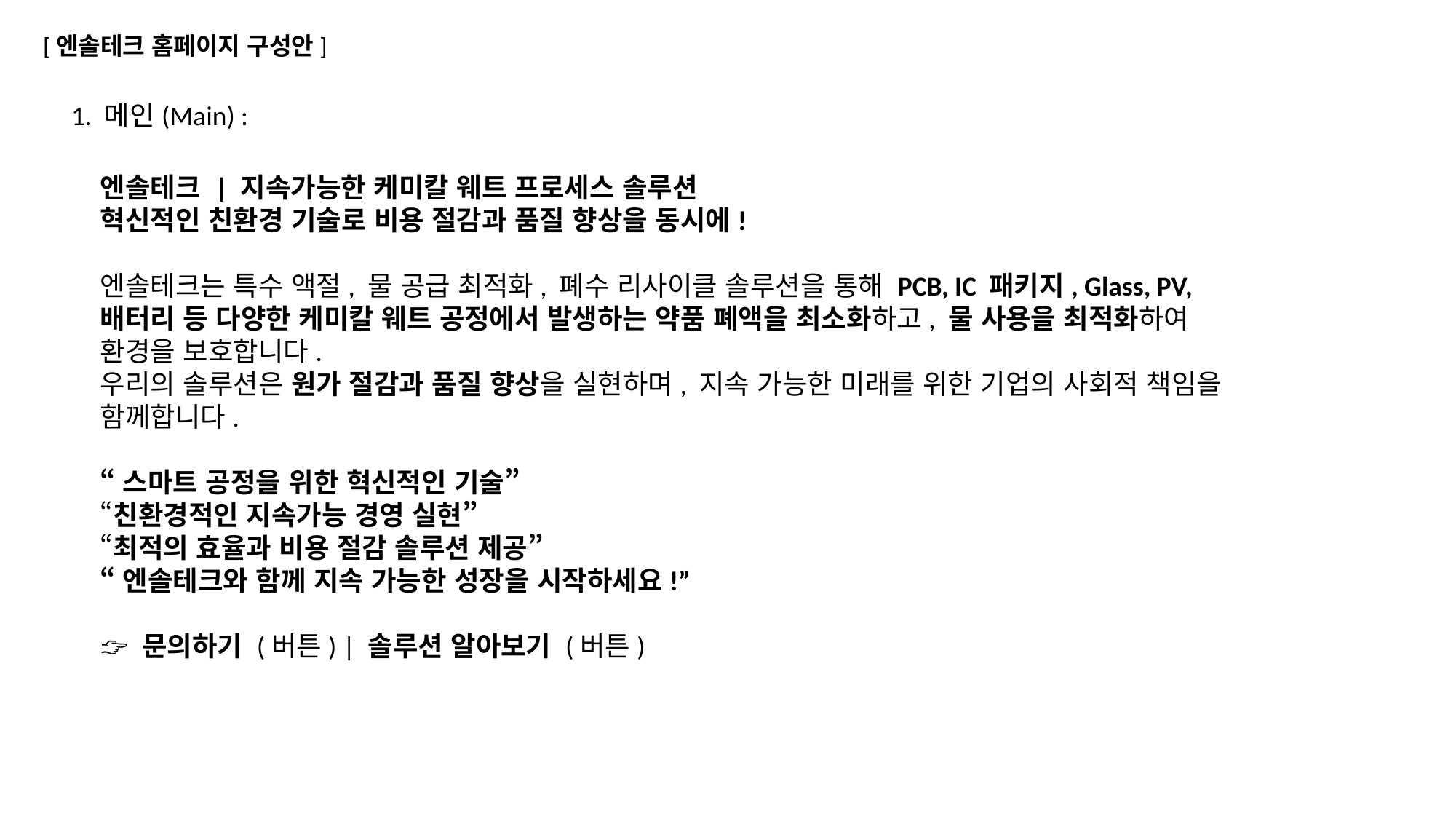

# [엔솔테크 홈페이지 구성안]
1. 메인(Main) :
엔솔테크 | 지속가능한 케미칼 웨트 프로세스 솔루션
혁신적인 친환경 기술로 비용 절감과 품질 향상을 동시에!

엔솔테크는 특수 액절, 물 공급 최적화, 폐수 리사이클 솔루션을 통해 PCB, IC 패키지, Glass, PV, 배터리 등 다양한 케미칼 웨트 공정에서 발생하는 약품 폐액을 최소화하고, 물 사용을 최적화하여 환경을 보호합니다.
우리의 솔루션은 원가 절감과 품질 향상을 실현하며, 지속 가능한 미래를 위한 기업의 사회적 책임을 함께합니다.

“스마트 공정을 위한 혁신적인 기술”
“친환경적인 지속가능 경영 실현”
“최적의 효율과 비용 절감 솔루션 제공”
“엔솔테크와 함께 지속 가능한 성장을 시작하세요!”
👉 문의하기 (버튼) | 솔루션 알아보기 (버튼)